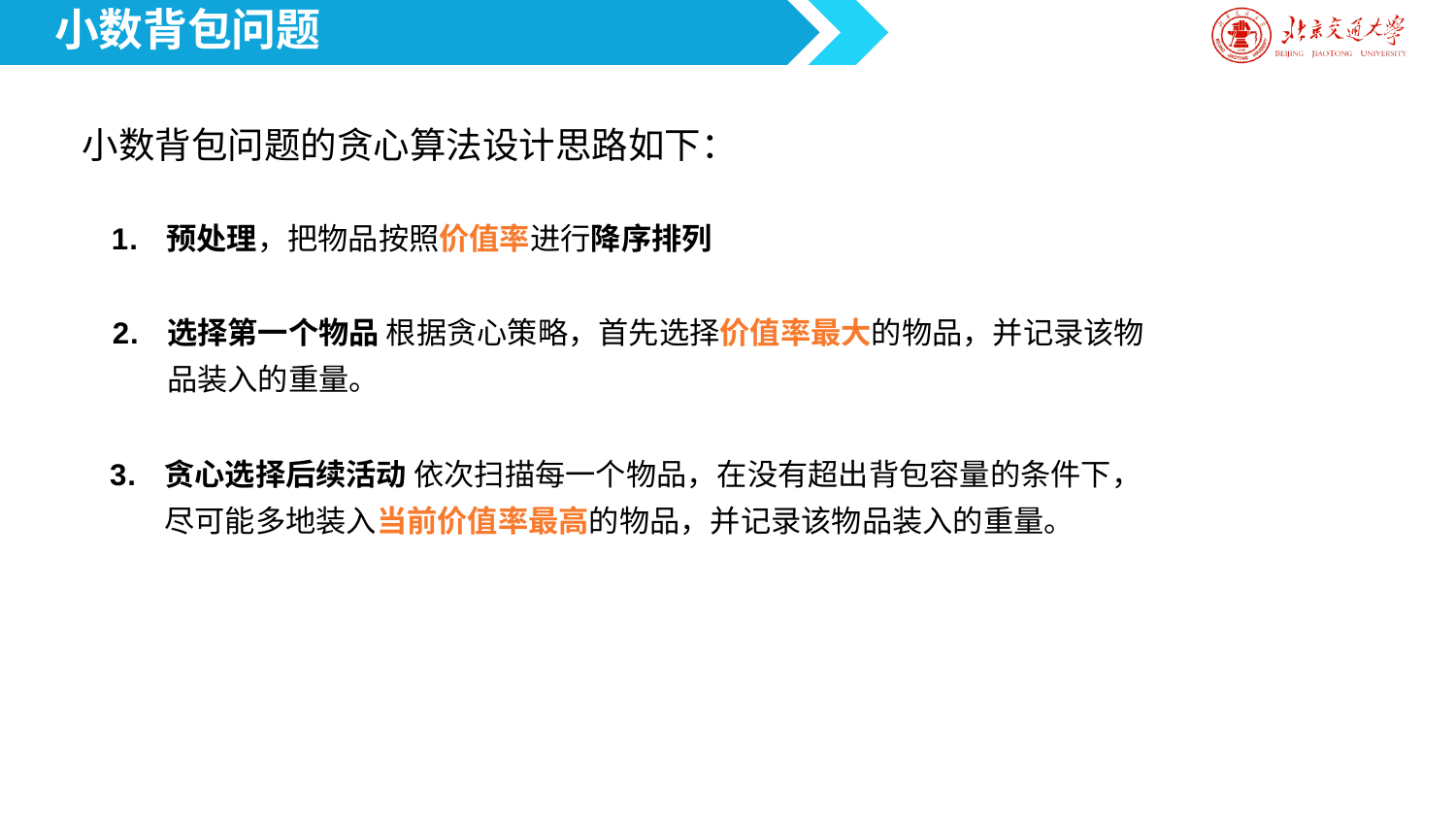

小数背包问题
小数背包问题的贪心算法设计思路如下：
预处理，把物品按照价值率进行降序排列
选择第一个物品 根据贪心策略，首先选择价值率最大的物品，并记录该物品装入的重量。
贪心选择后续活动 依次扫描每一个物品，在没有超出背包容量的条件下，尽可能多地装入当前价值率最高的物品，并记录该物品装入的重量。